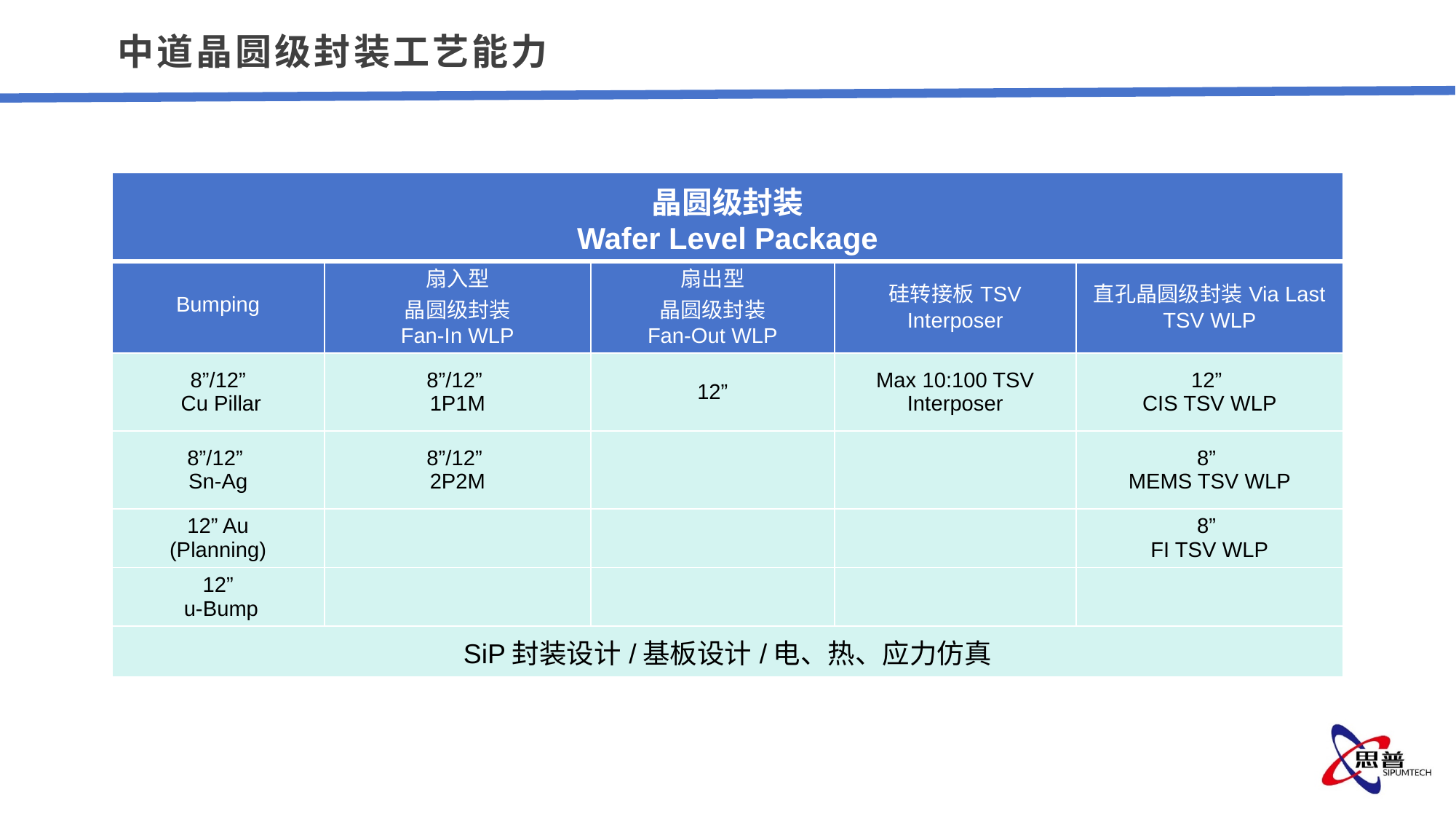

中道晶圆级封装工艺能力
| 晶圆级封装 Wafer Level Package |
| --- |
| Bumping | 扇入型 晶圆级封装 Fan-In WLP | 扇出型 晶圆级封装 Fan-Out WLP | 硅转接板TSV Interposer | 直孔晶圆级封装Via Last TSV WLP |
| --- | --- | --- | --- | --- |
| 8”/12” Cu Pillar | 8”/12” 1P1M | 12” | Max 10:100 TSV Interposer | 12” CIS TSV WLP |
| 8”/12” Sn-Ag | 8”/12” 2P2M |  |  | 8” MEMS TSV WLP |
| 12” Au (Planning) |  |  |  | 8” FI TSV WLP |
| 12” u-Bump |  |  |  |  |
| SiP封装设计/基板设计/电、热、应力仿真 |  |  |  |  |